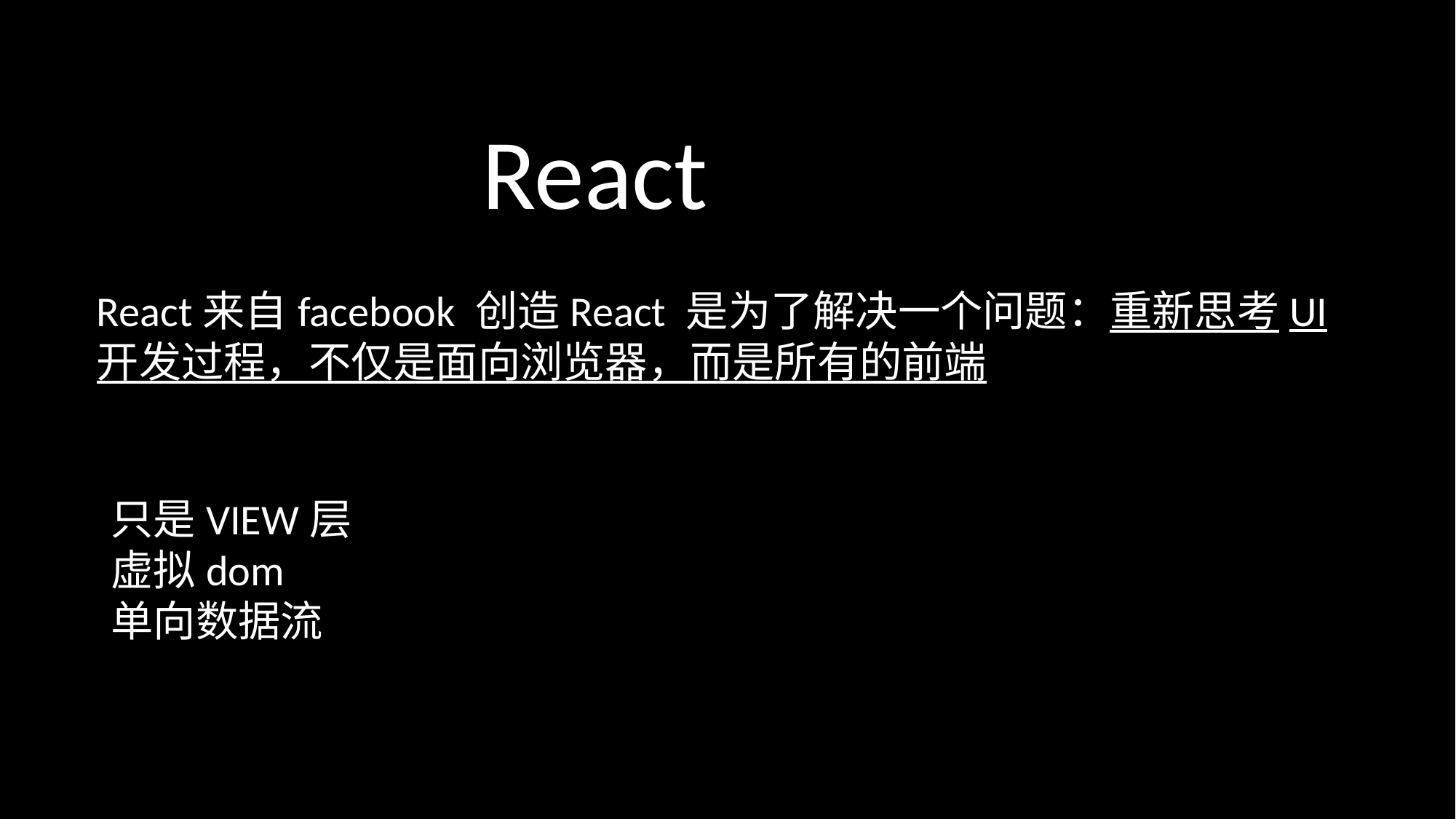

React
React来自facebook 创造React 是为了解决一个问题：重新思考UI开发过程，不仅是面向浏览器，而是所有的前端
只是VIEW层
虚拟dom
单向数据流